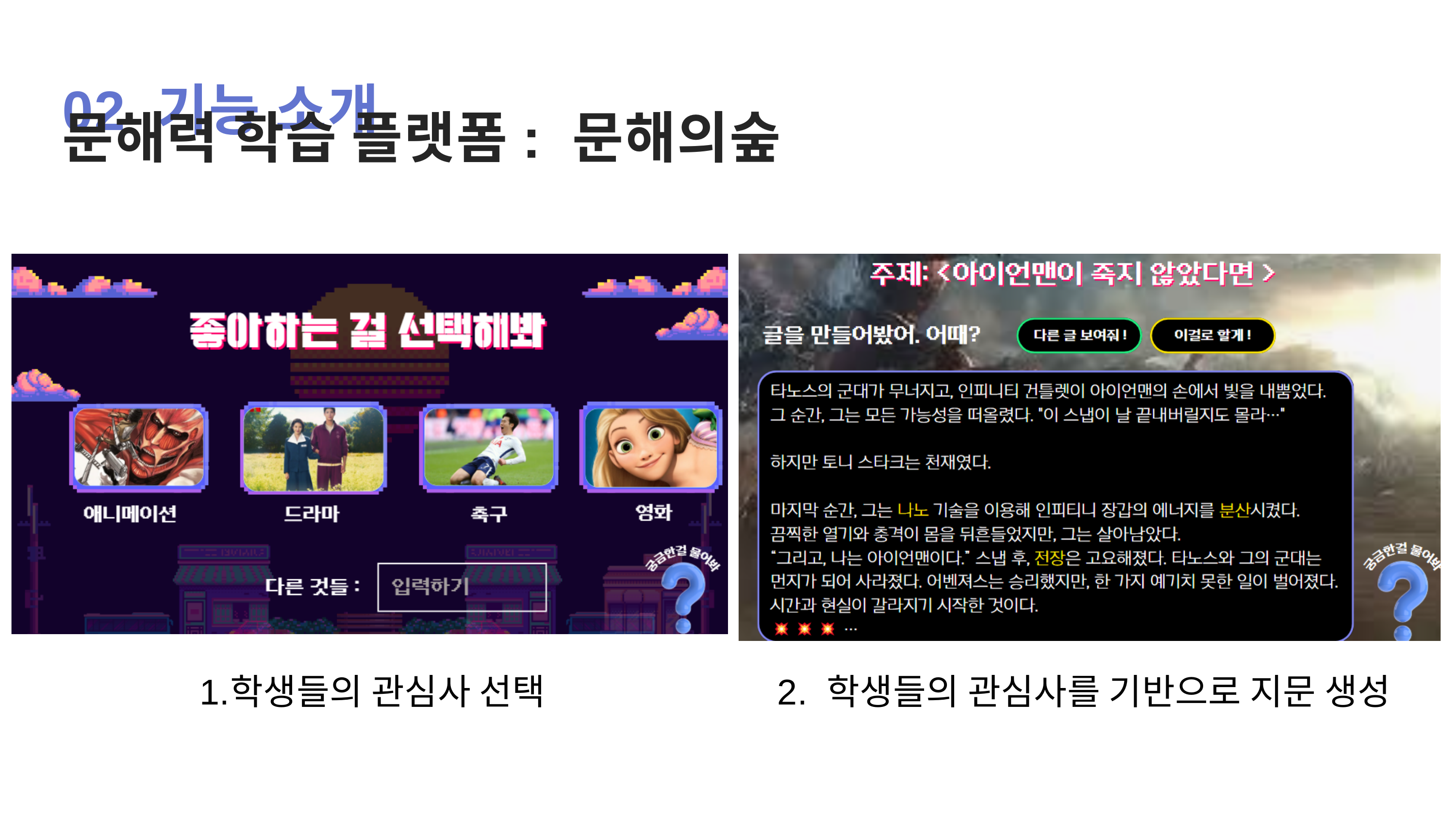

02 기능 소개
문해력 학습 플랫폼: 문해의숲

학생들의 관심사 선택
2. 학생들의 관심사를 기반으로 지문 생성